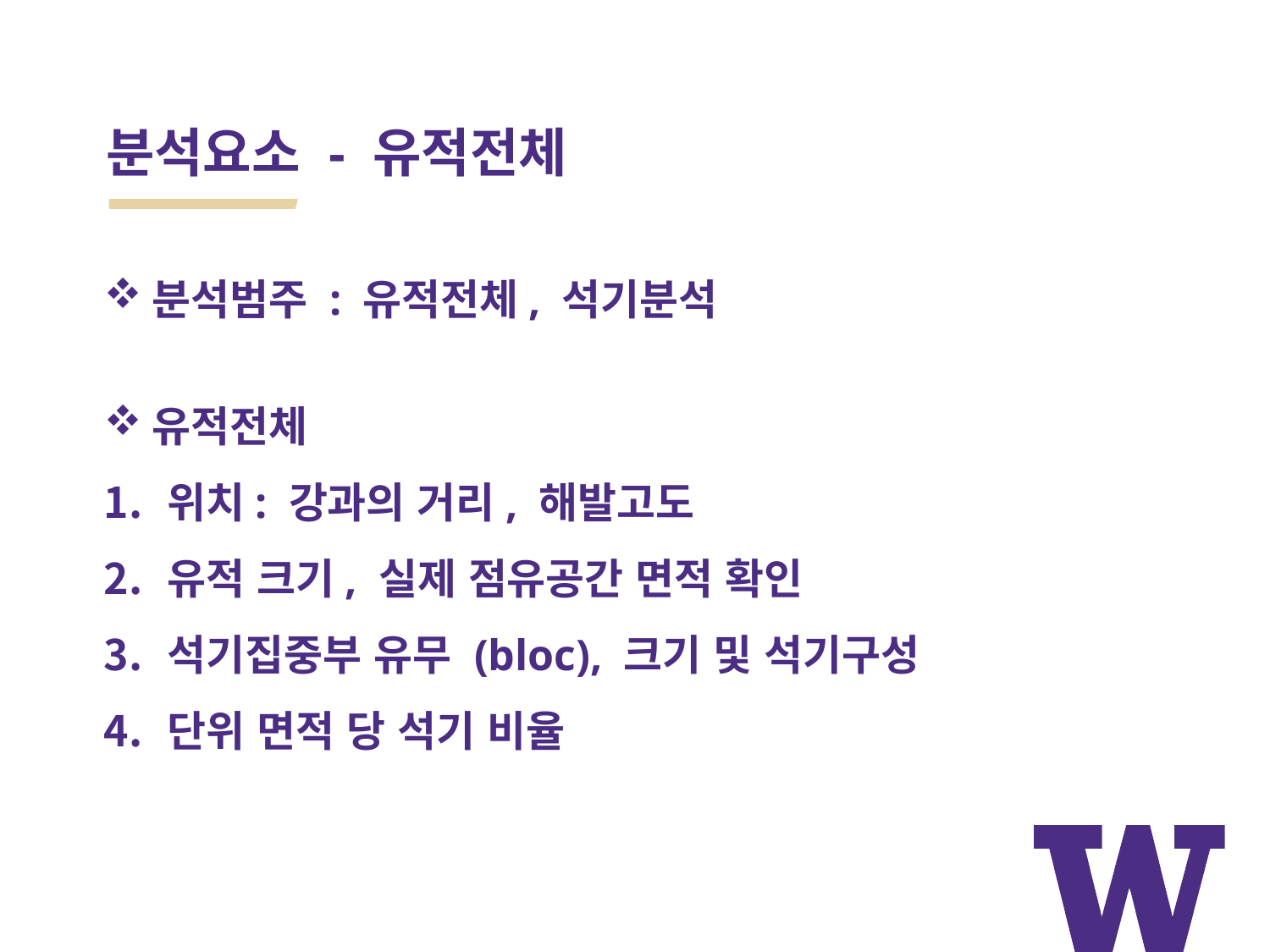

# 분석요소 - 유적전체
분석범주 : 유적전체, 석기분석
유적전체
위치: 강과의 거리, 해발고도
유적 크기, 실제 점유공간 면적 확인
석기집중부 유무 (bloc), 크기 및 석기구성
단위 면적 당 석기 비율